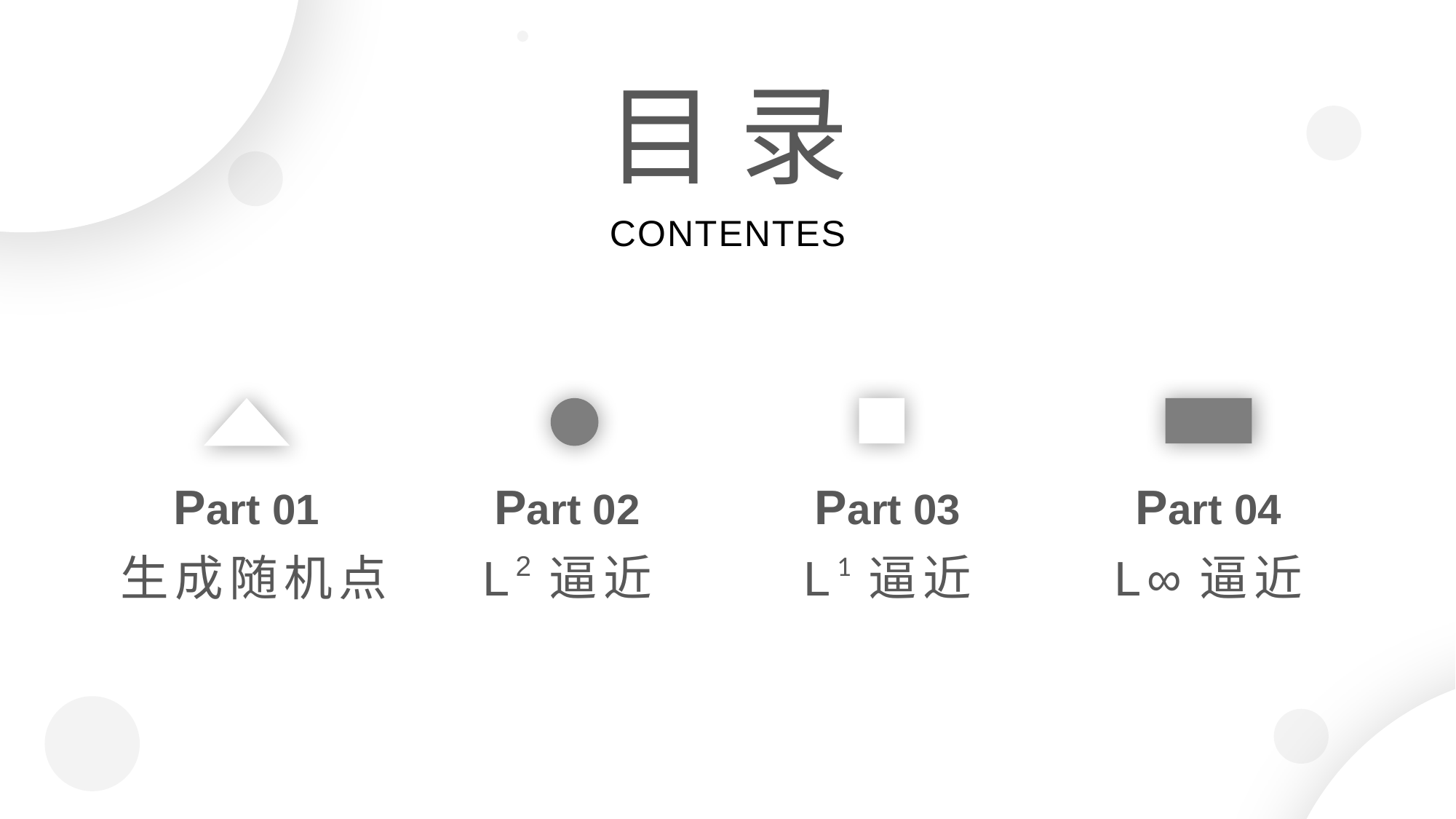

目 录

CONTENTES

Part 01
生成随机点

Part 02
L2逼近

Part 03
L1逼近

Part 04
L∞逼近